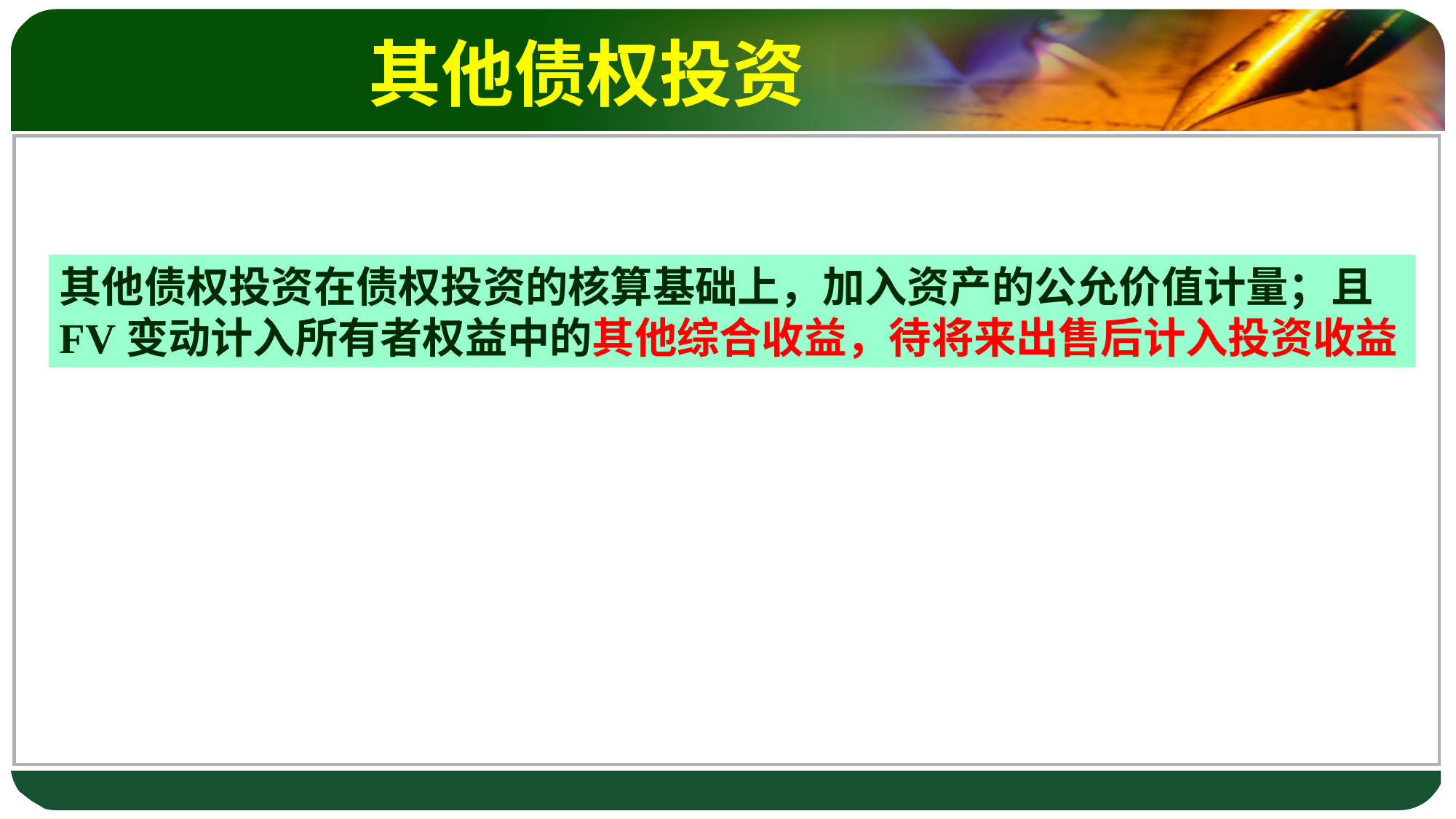

其他债权投资
其他债权投资在债权投资的核算基础上，加入资产的公允价值计量；且FV变动计入所有者权益中的其他综合收益，待将来出售后计入投资收益